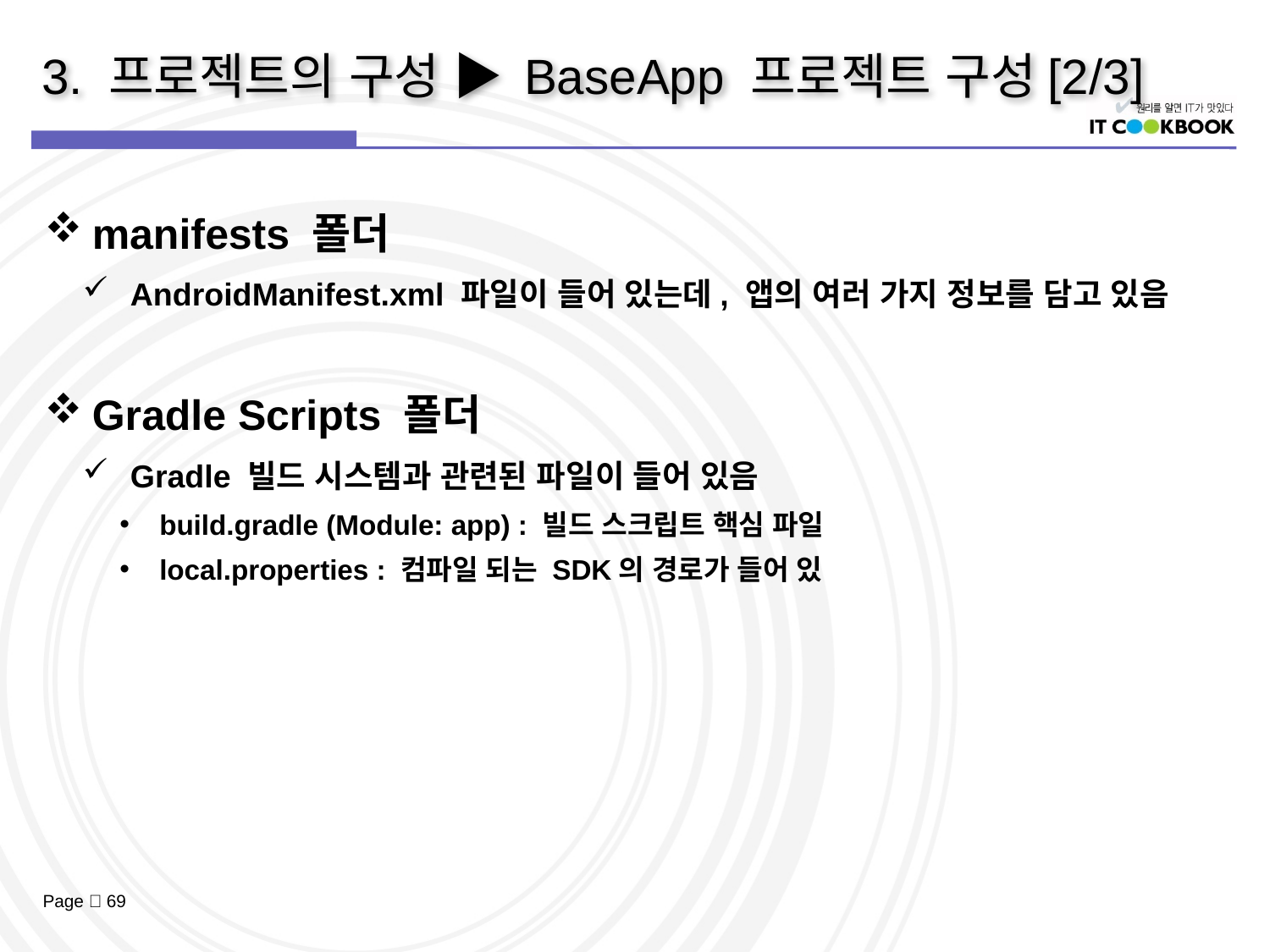

# 3. 프로젝트의 구성 ▶ BaseApp 프로젝트 구성[2/3]
manifests 폴더
AndroidManifest.xml 파일이 들어 있는데, 앱의 여러 가지 정보를 담고 있음

Gradle Scripts 폴더
Gradle 빌드 시스템과 관련된 파일이 들어 있음
build.gradle (Module: app) : 빌드 스크립트 핵심 파일
local.properties : 컴파일 되는 SDK의 경로가 들어 있